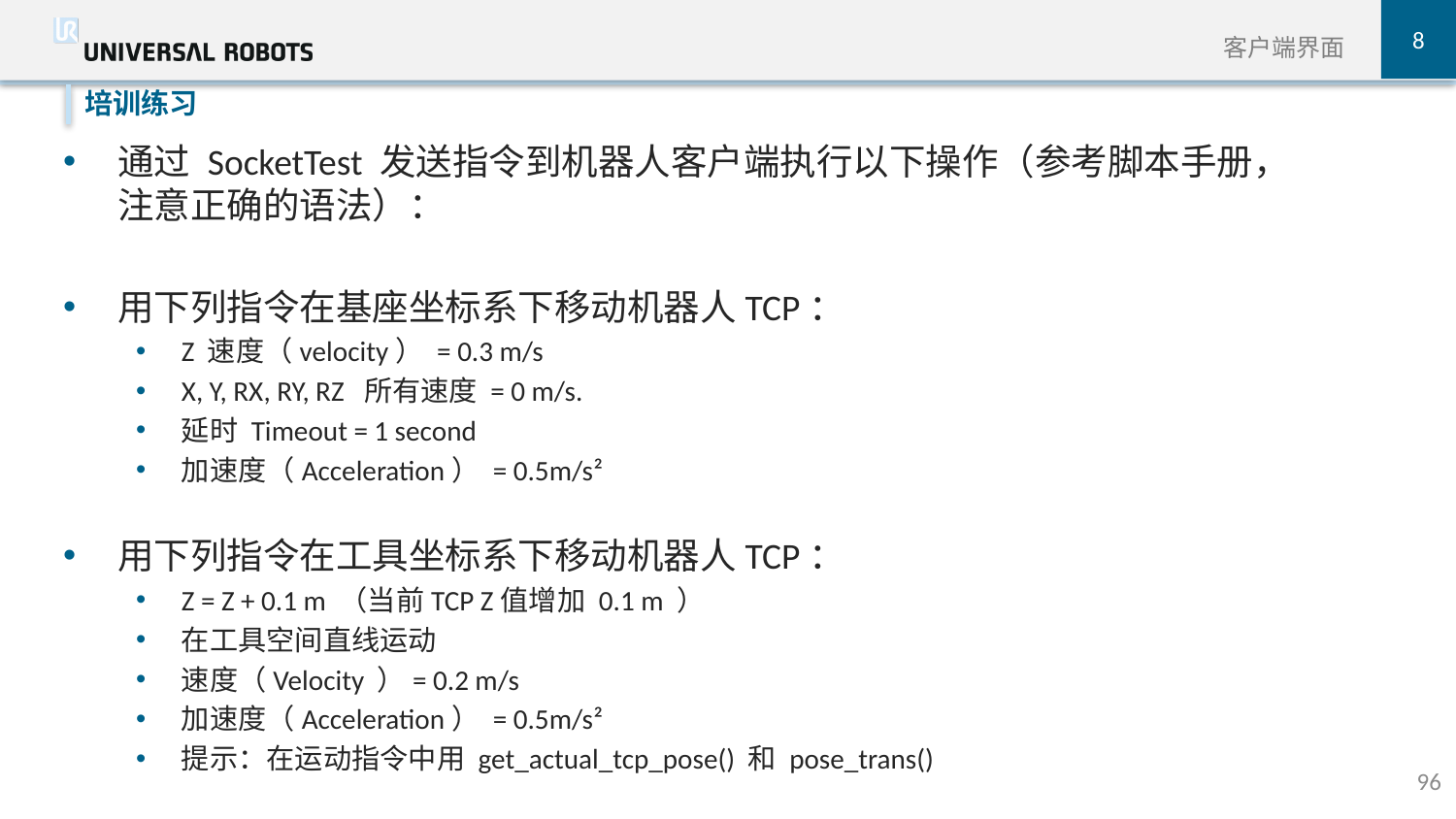

8
客户端界面

通过 SocketTest 发送指令到机器人客户端执行以下操作（参考脚本手册，注意正确的语法）：

用下列指令在基座坐标系下移动机器人TCP：
Z 速度（velocity） = 0.3 m/s
X, Y, RX, RY, RZ  所有速度 = 0 m/s.
延时 Timeout = 1 second
加速度（Acceleration） = 0.5m/s²

用下列指令在工具坐标系下移动机器人TCP：
Z = Z + 0.1 m （当前TCP Z值增加 0.1 m ）
在工具空间直线运动
速度（Velocity ）= 0.2 m/s
加速度（Acceleration） = 0.5m/s²
提示：在运动指令中用 get_actual_tcp_pose() 和 pose_trans()

培训练习
96